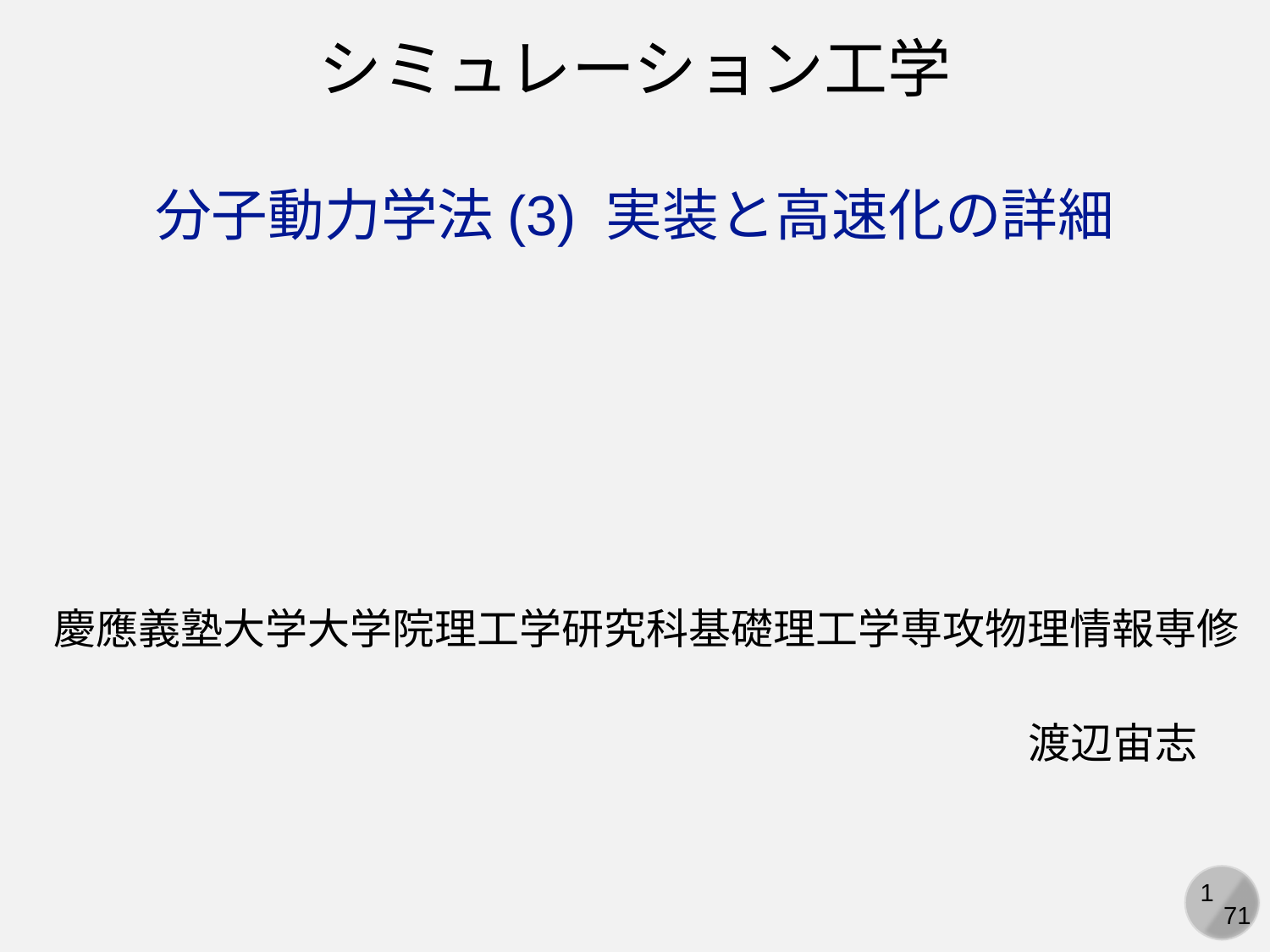

シミュレーション工学
分子動力学法(3) 実装と高速化の詳細
慶應義塾大学大学院理工学研究科基礎理工学専攻物理情報専修
渡辺宙志